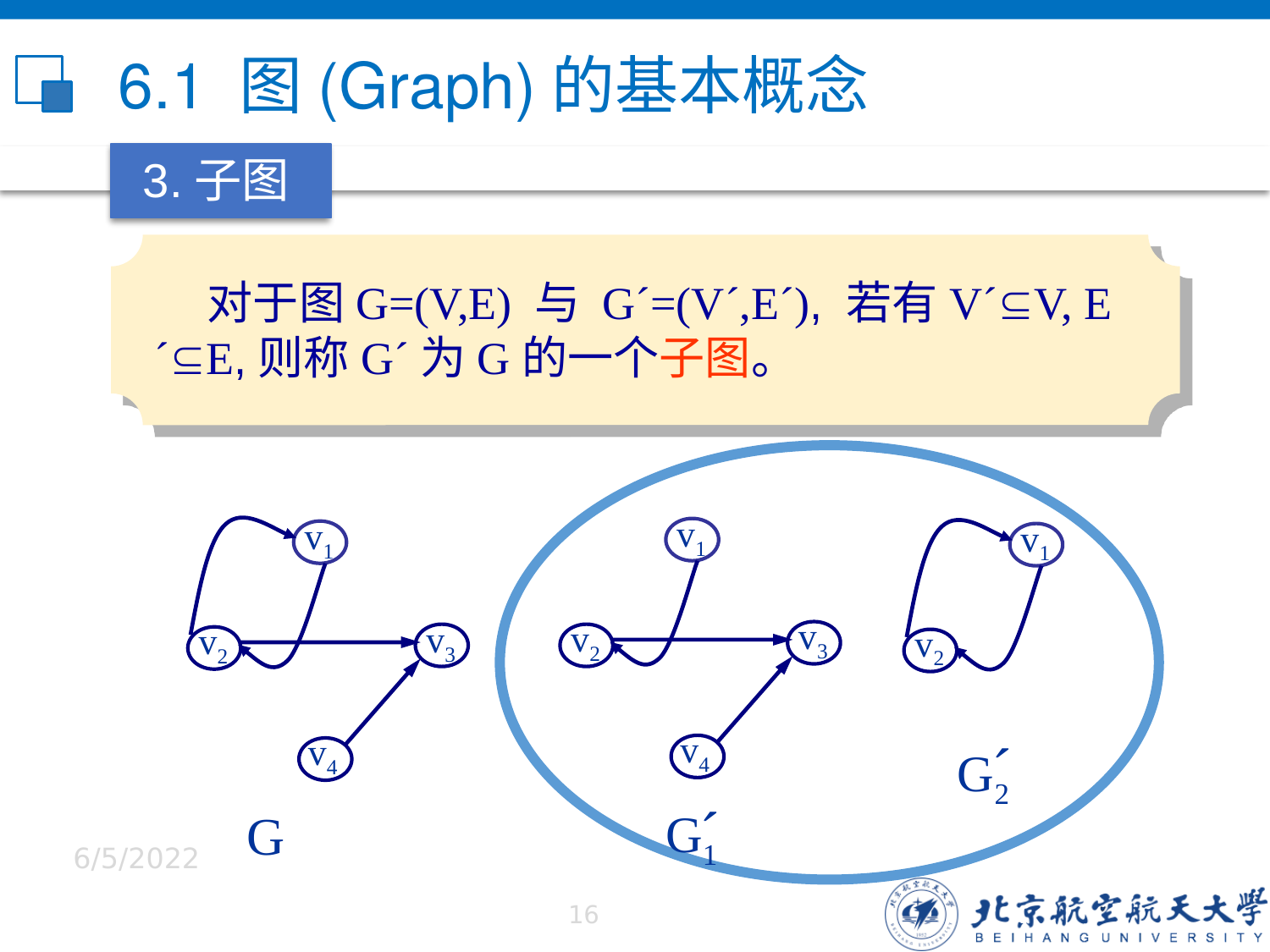

# 6.1 图(Graph)的基本概念

3.子图

    对于图G=(V,E) 与 G´=(V´,E´), 若有V´⊆V, E´⊆E,则称G´为G的一个子图。

v1

v3
v2

v4

´
G1
v1

v3
v2

v4

G
v1

v2

´
G2
6/5/2022
16